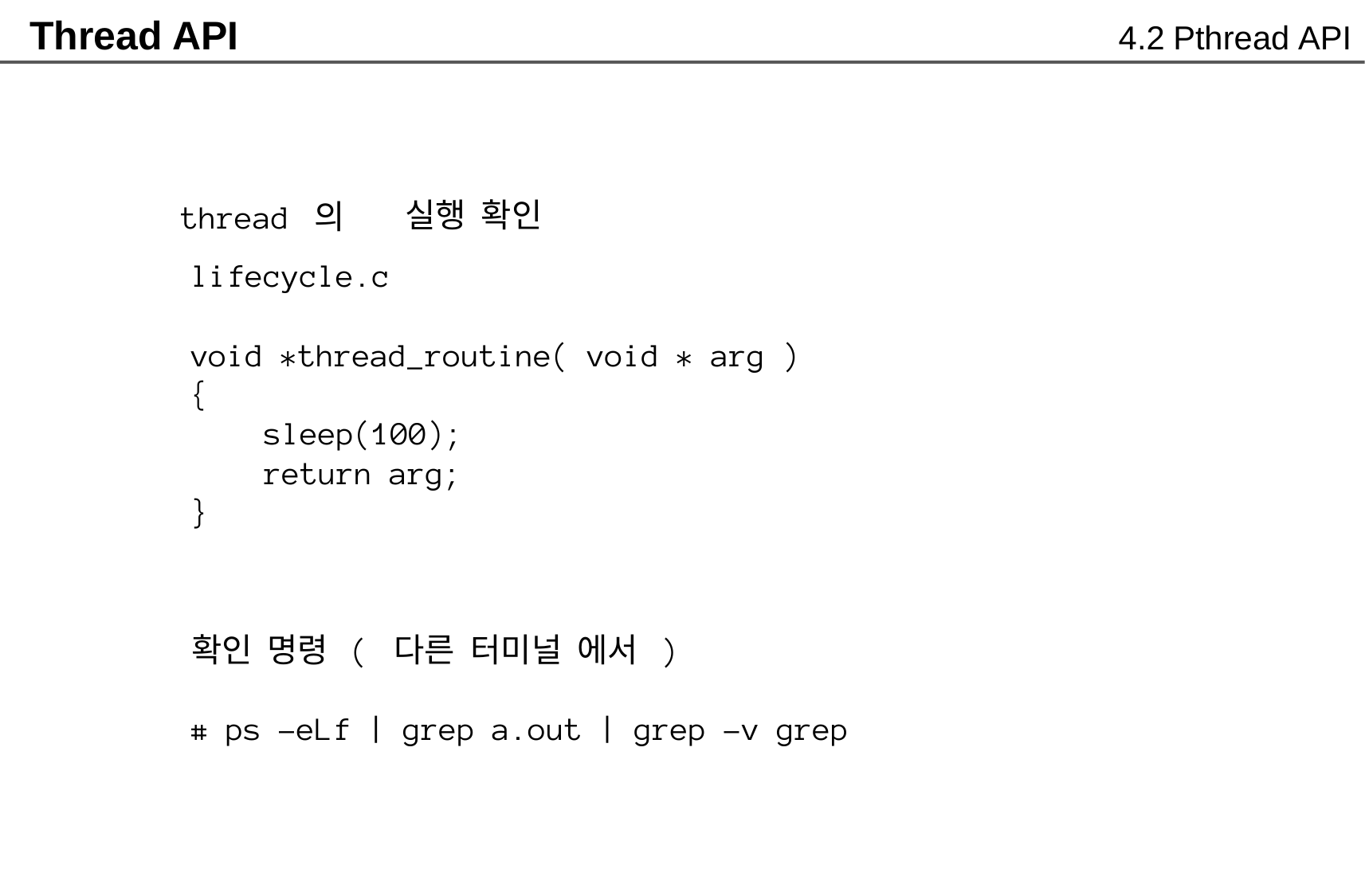

Thread API
4.2 Pthread API

thread  의
실행  확인
lifecycle.c

void  *thread_routine(  void  *  arg  )
{
	sleep(100);
	return  arg;
}

확인  명령  (  다른  터미널  에서  )

#  ps  -eLf  |  grep  a.out  |  grep  -v  grep